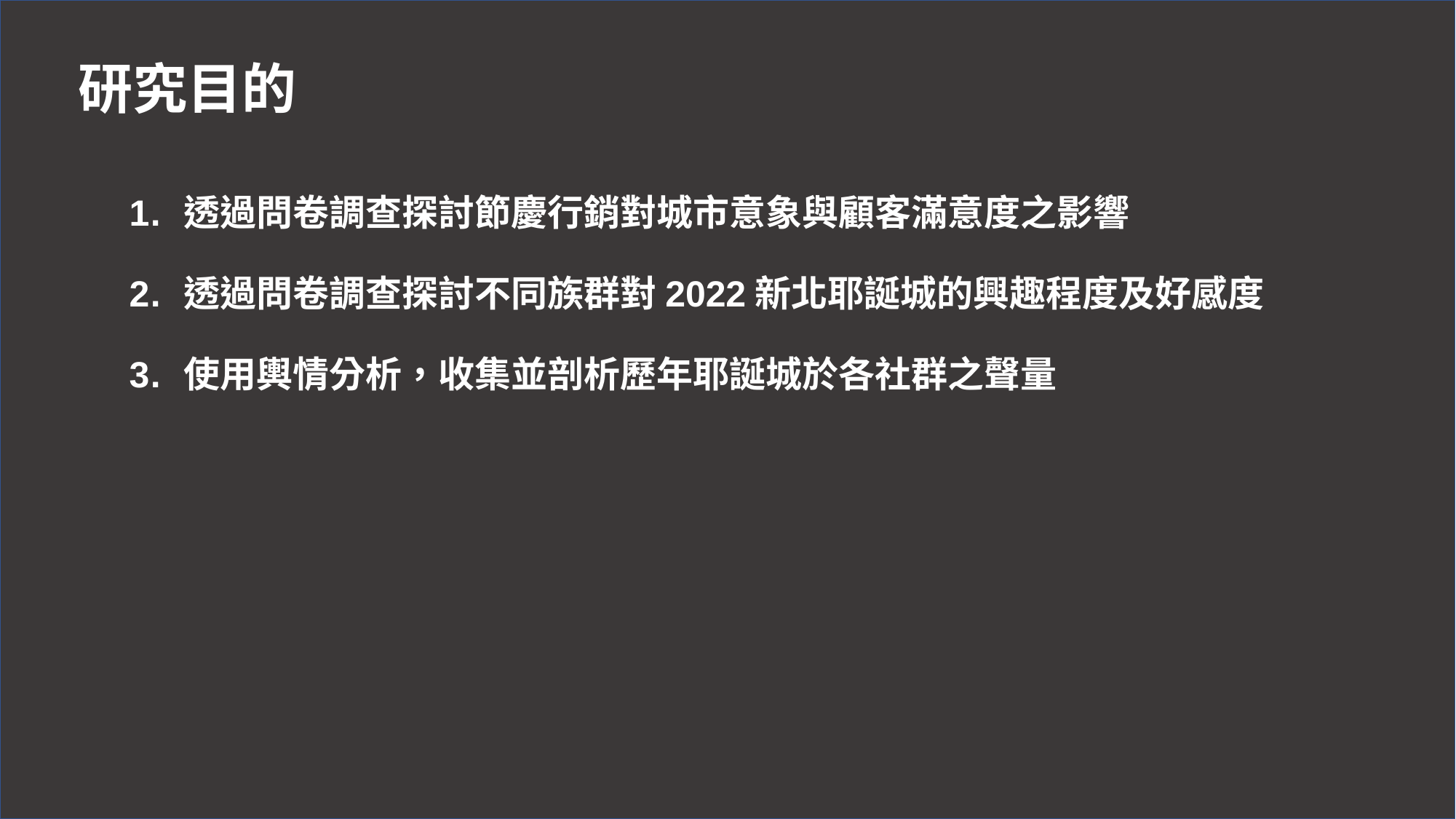

研究目的
透過問卷調查探討節慶行銷對城市意象與顧客滿意度之影響
透過問卷調查探討不同族群對2022新北耶誕城的興趣程度及好感度
使用輿情分析，收集並剖析歷年耶誕城於各社群之聲量